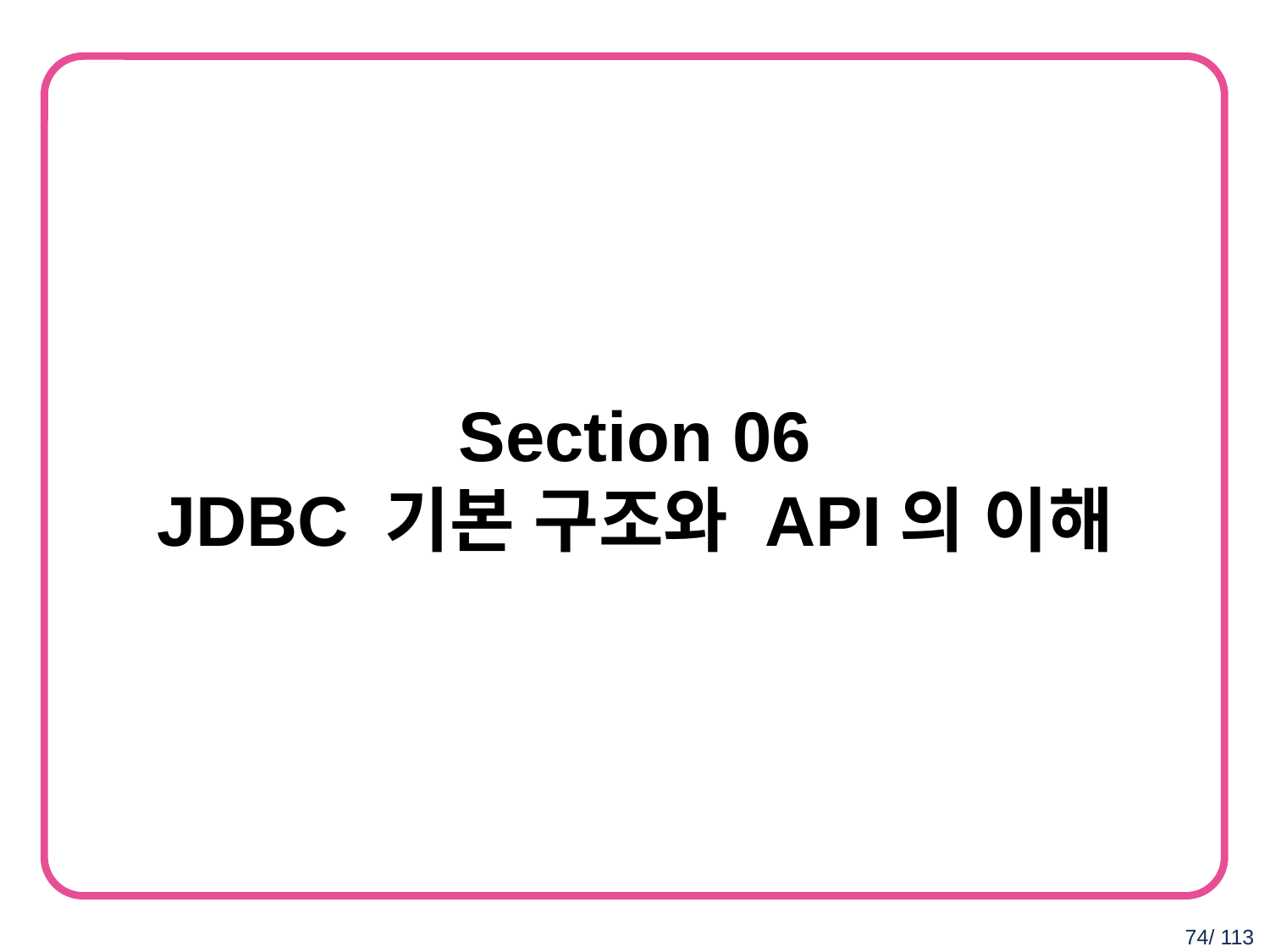

Section 06
JDBC 기본 구조와 API의 이해